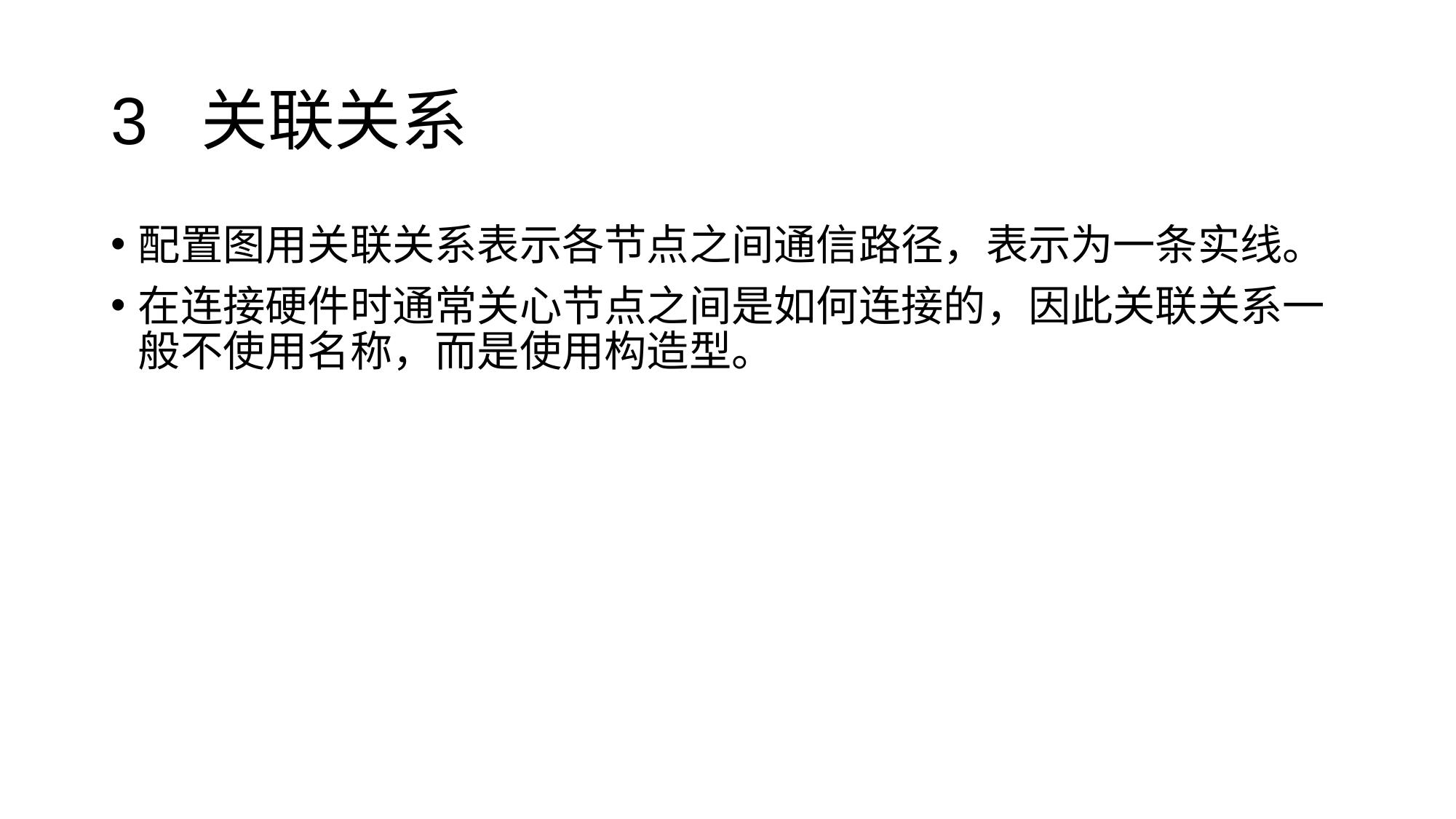

# 3  关联关系
配置图用关联关系表示各节点之间通信路径，表示为一条实线。
在连接硬件时通常关心节点之间是如何连接的，因此关联关系一般不使用名称，而是使用构造型。